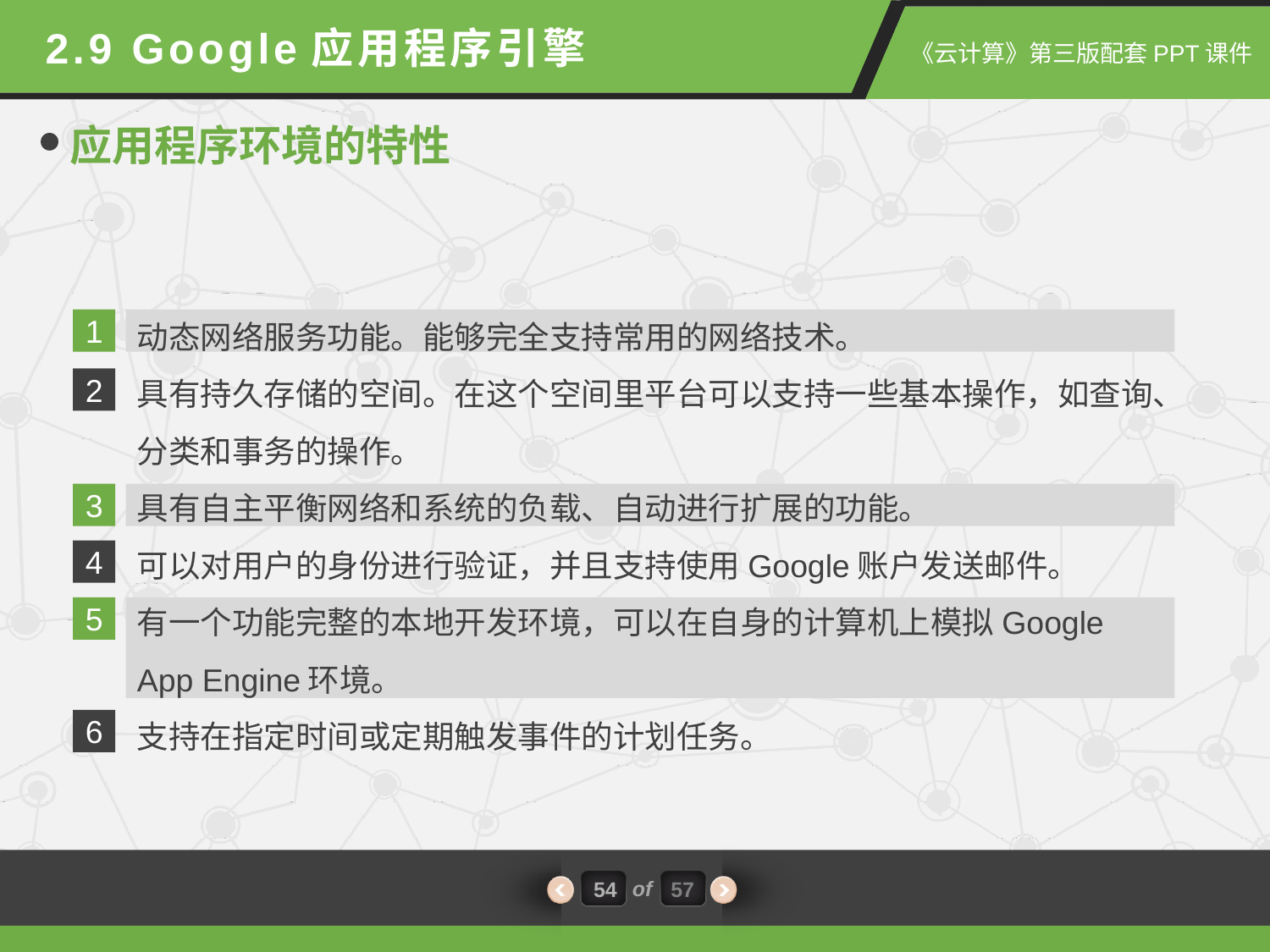

2.9 Google应用程序引擎
应用程序环境的特性

动态网络服务功能。能够完全支持常用的网络技术。
具有持久存储的空间。在这个空间里平台可以支持一些基本操作，如查询、分类和事务的操作。
具有自主平衡网络和系统的负载、自动进行扩展的功能。
可以对用户的身份进行验证，并且支持使用Google账户发送邮件。
有一个功能完整的本地开发环境，可以在自身的计算机上模拟Google          App Engine环境。
支持在指定时间或定期触发事件的计划任务。
1

2
3

4

5
6
54